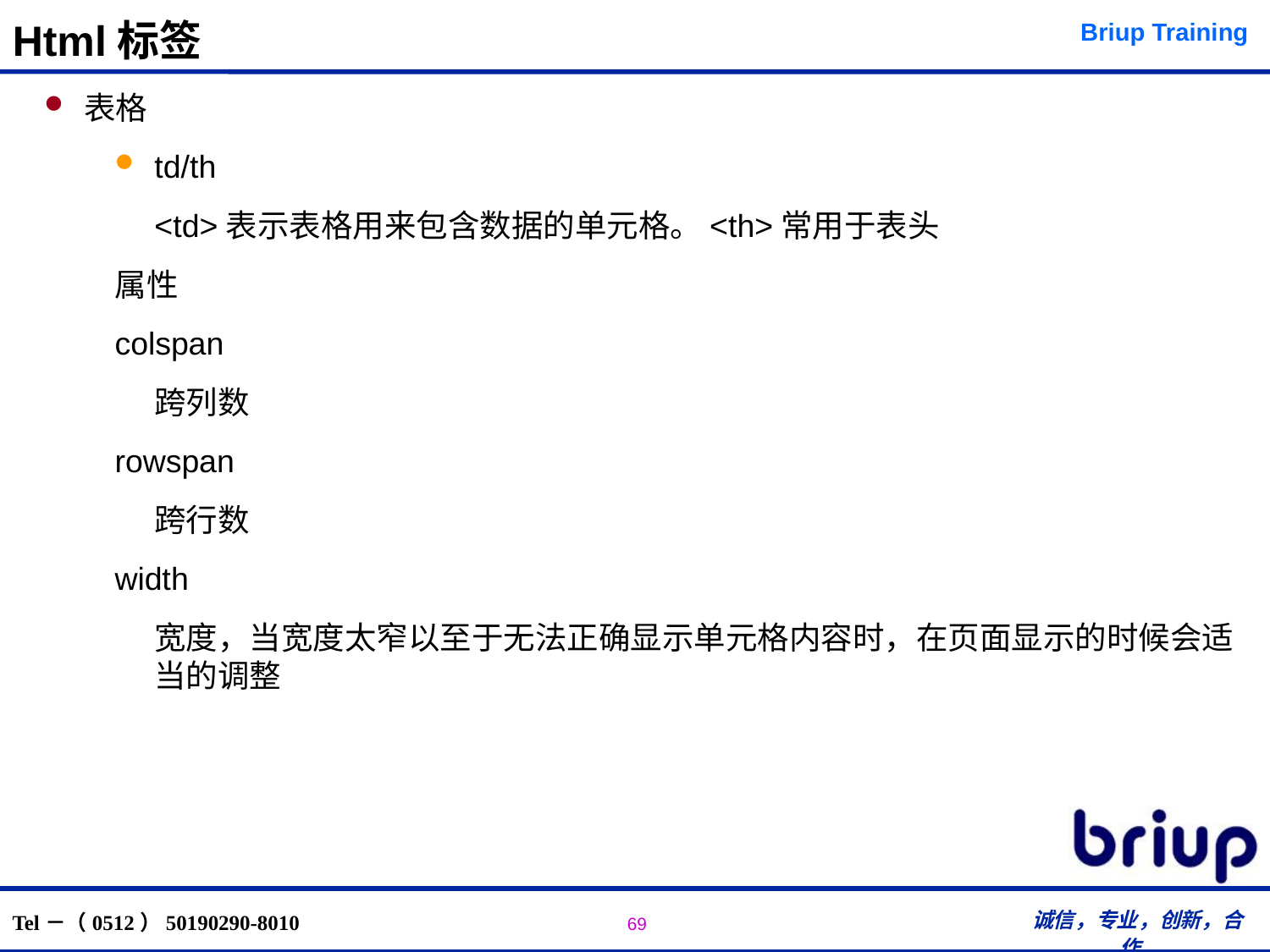

# Html标签
表格
td/th
	<td>表示表格用来包含数据的单元格。<th>常用于表头
属性
colspan
	跨列数
rowspan
	跨行数
width
	宽度，当宽度太窄以至于无法正确显示单元格内容时，在页面显示的时候会适当的调整